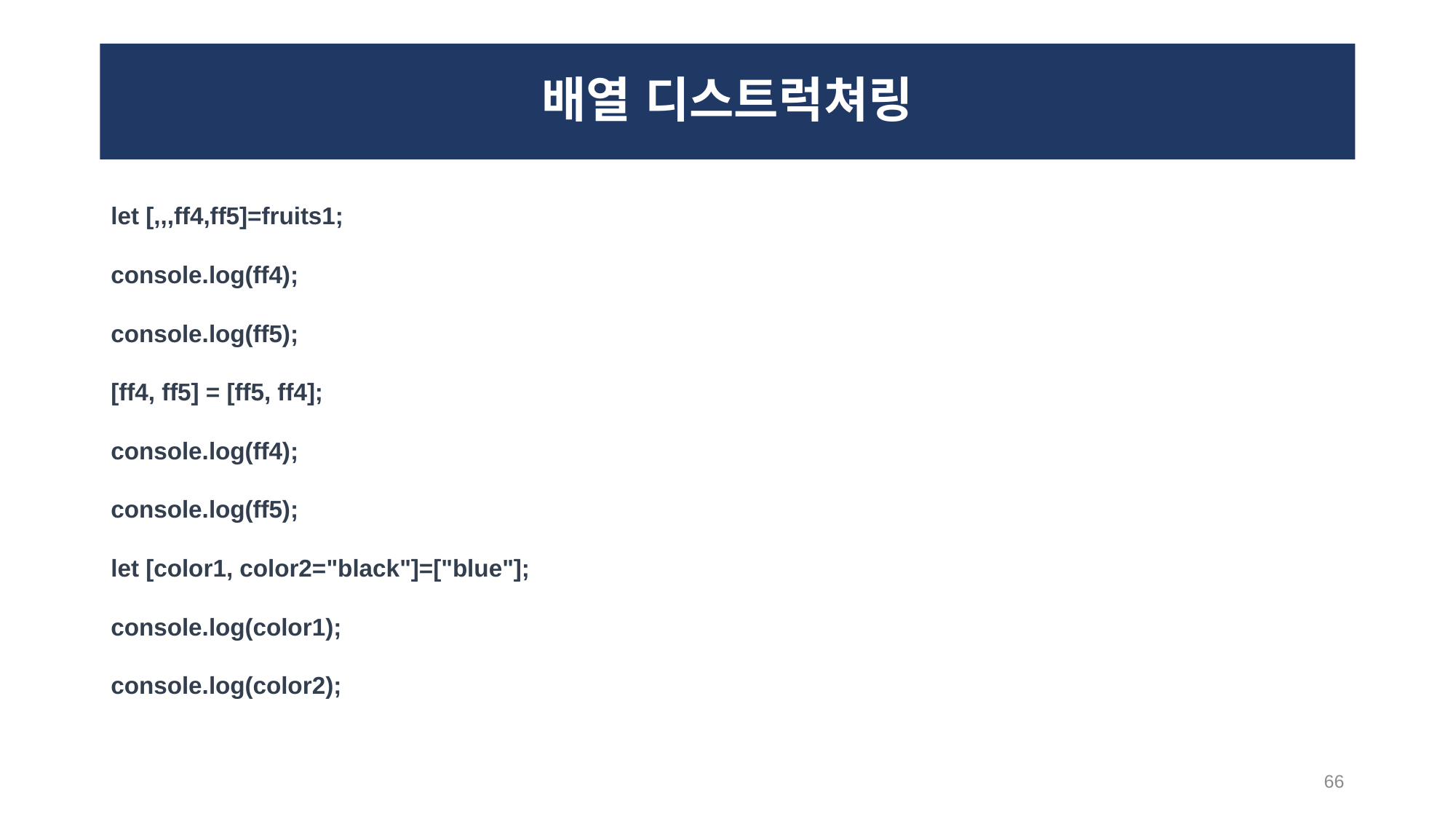

# 배열 디스트럭쳐링
let [,,,ff4,ff5]=fruits1;
console.log(ff4);
console.log(ff5);
[ff4, ff5] = [ff5, ff4];
console.log(ff4);
console.log(ff5);
let [color1, color2="black"]=["blue"];
console.log(color1);
console.log(color2);
66